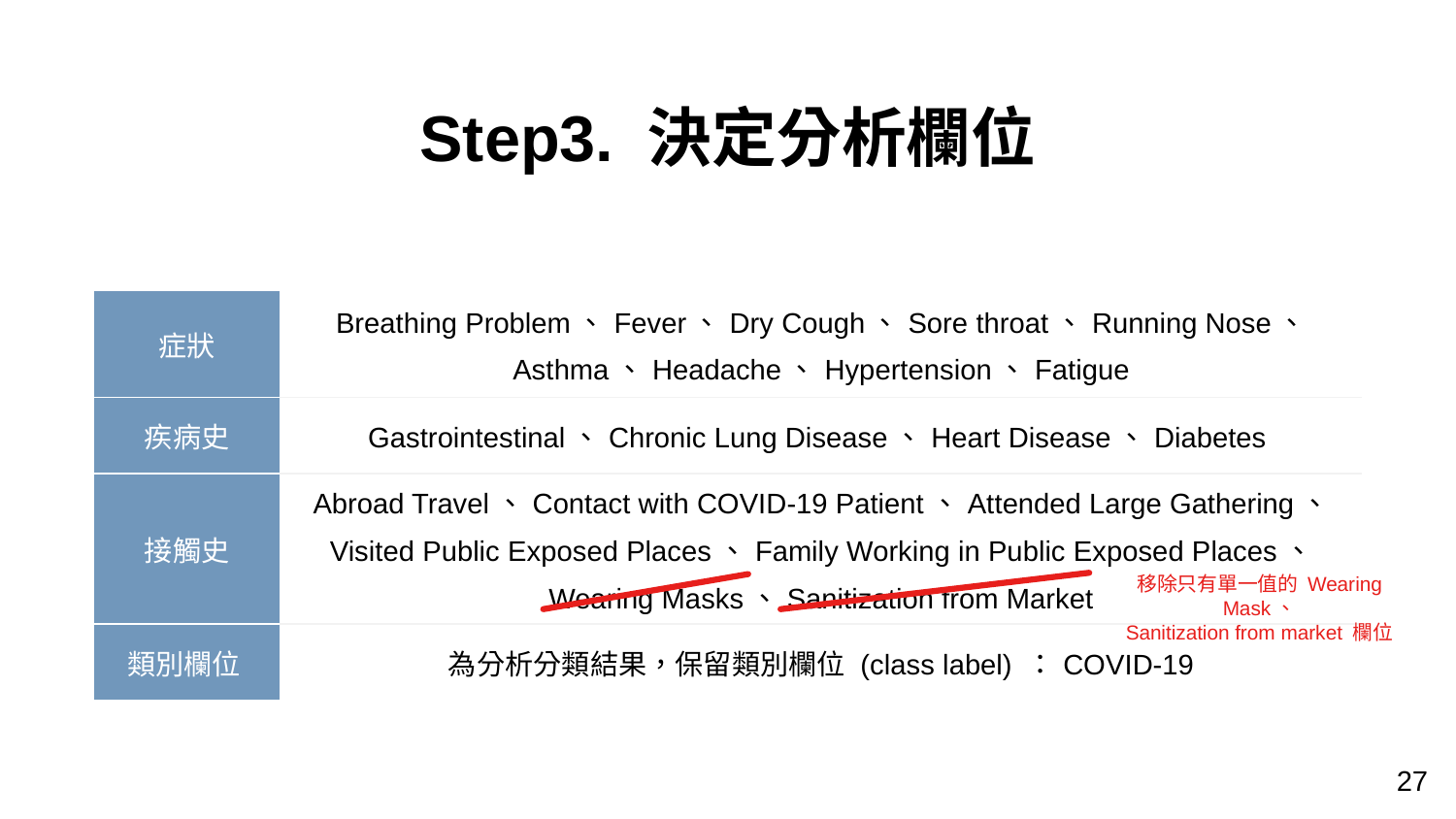

Step3. 決定分析欄位
| 症狀 | Breathing Problem、Fever、Dry Cough、Sore throat、Running Nose、 Asthma、Headache、Hypertension、Fatigue |
| --- | --- |
| 疾病史 | Gastrointestinal、Chronic Lung Disease、Heart Disease、Diabetes |
| 接觸史 | Abroad Travel、Contact with COVID-19 Patient、Attended Large Gathering、 Visited Public Exposed Places、Family Working in Public Exposed Places、 Wearing Masks、Sanitization from Market |
| 類別欄位 | 為分析分類結果，保留類別欄位 (class label) ：COVID-19 |
移除只有單一值的 Wearing Mask、
Sanitization from market 欄位
27